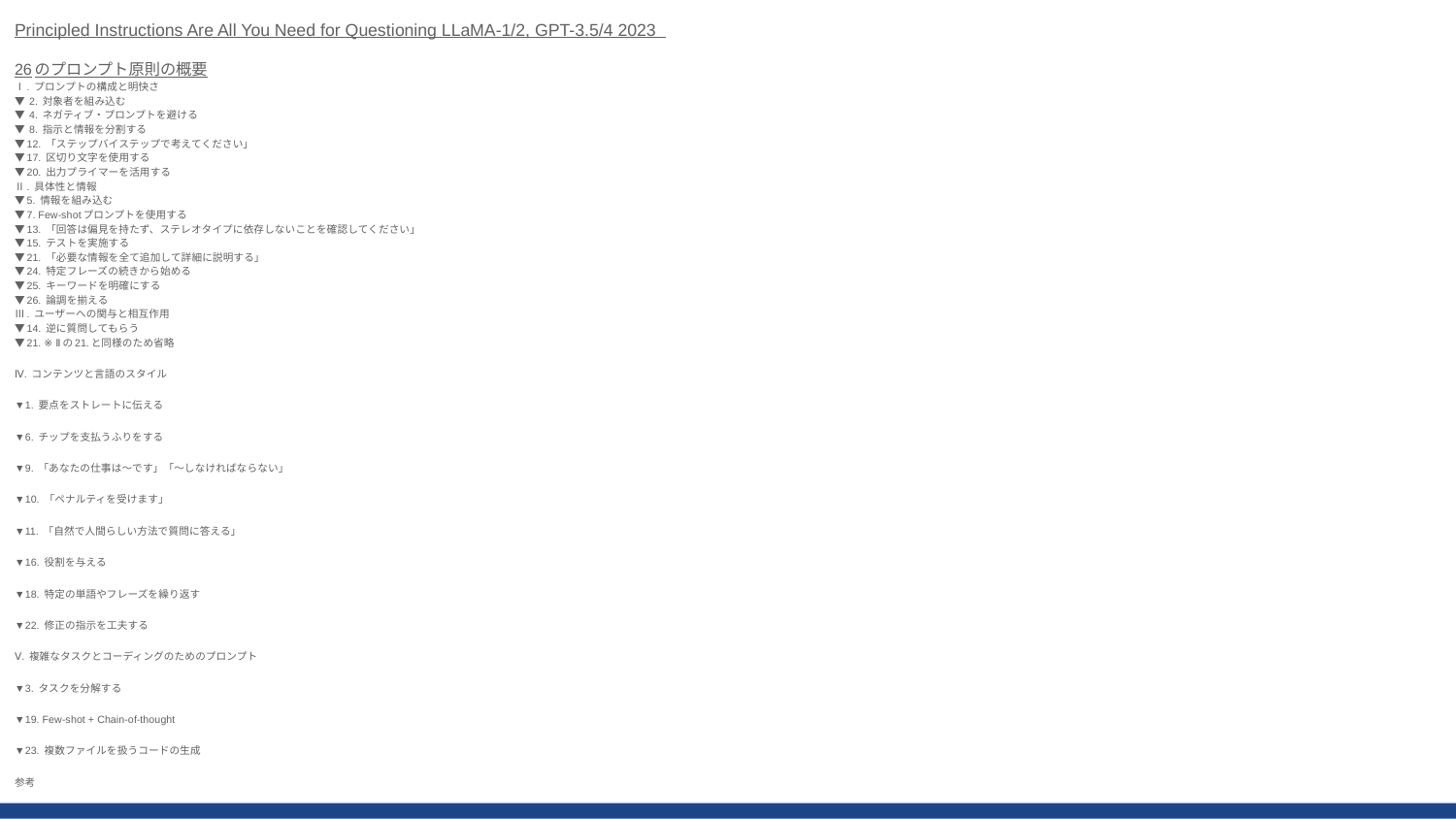

Principled Instructions Are All You Need for Questioning LLaMA-1/2, GPT-3.5/4 2023
26のプロンプト原則の概要
Ⅰ. プロンプトの構成と明快さ
▼ 2. 対象者を組み込む
▼ 4. ネガティブ・プロンプトを避ける
▼ 8. 指示と情報を分割する
▼12. 「ステップバイステップで考えてください」
▼17. 区切り文字を使用する
▼20. 出力プライマーを活用する
Ⅱ. 具体性と情報
▼5. 情報を組み込む
▼7. Few-shotプロンプトを使用する
▼13. 「回答は偏見を持たず、ステレオタイプに依存しないことを確認してください」
▼15. テストを実施する
▼21. 「必要な情報を全て追加して詳細に説明する」
▼24. 特定フレーズの続きから始める
▼25. キーワードを明確にする
▼26. 論調を揃える
Ⅲ. ユーザーへの関与と相互作用
▼14. 逆に質問してもらう
▼21. ※ Ⅱの21.と同様のため省略
Ⅳ. コンテンツと言語のスタイル
▼1. 要点をストレートに伝える
▼6. チップを支払うふりをする
▼9. 「あなたの仕事は～です」「～しなければならない」
▼10. 「ペナルティを受けます」
▼11. 「自然で人間らしい方法で質問に答える」
▼16. 役割を与える
▼18. 特定の単語やフレーズを繰り返す
▼22. 修正の指示を工夫する
Ⅴ. 複雑なタスクとコーディングのためのプロンプト
▼3. タスクを分解する
▼19. Few-shot + Chain-of-thought
▼23. 複数ファイルを扱うコードの生成
参考